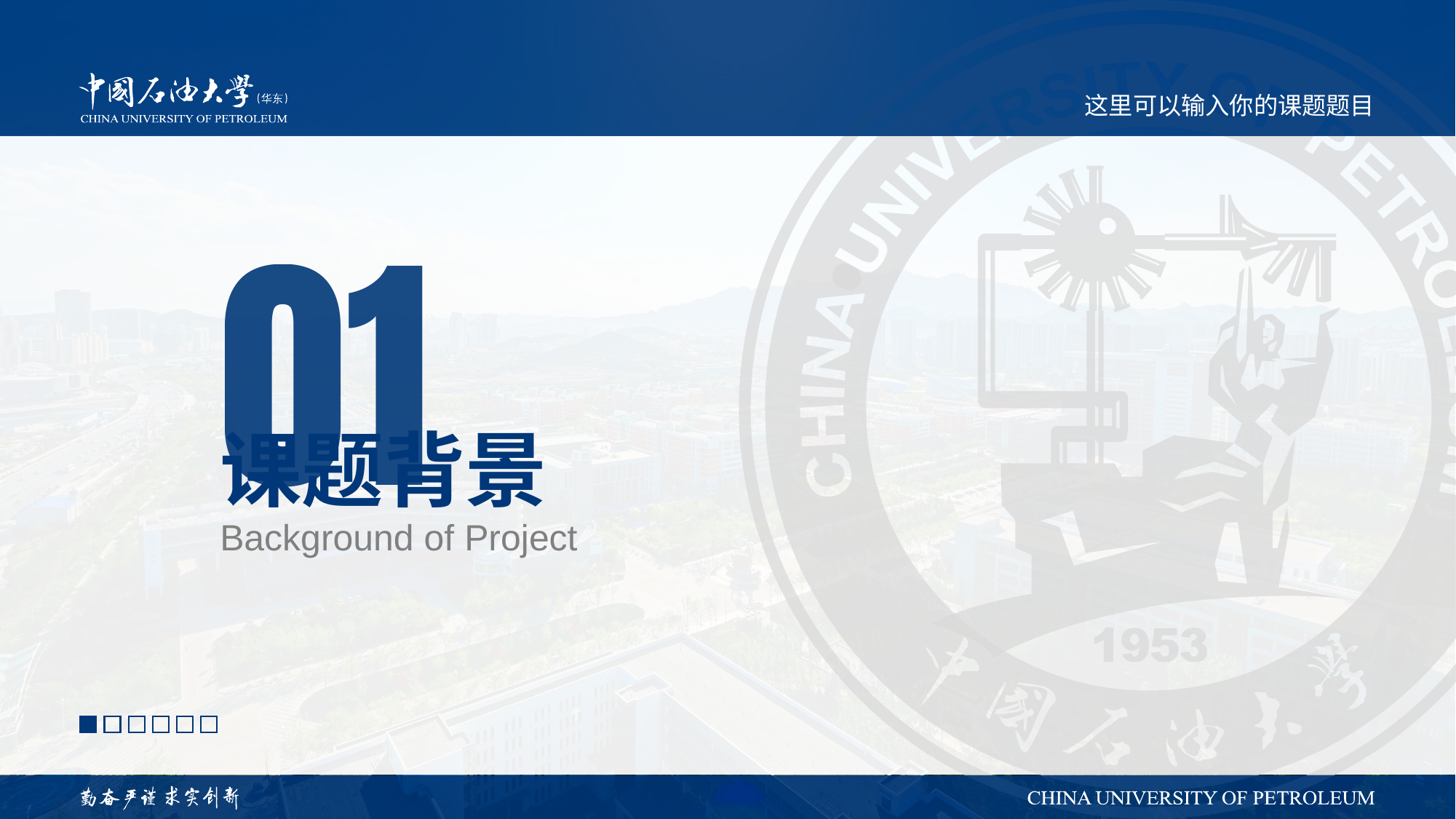

这里可以输入你的课题题目
01
# 课题背景
Background of Project